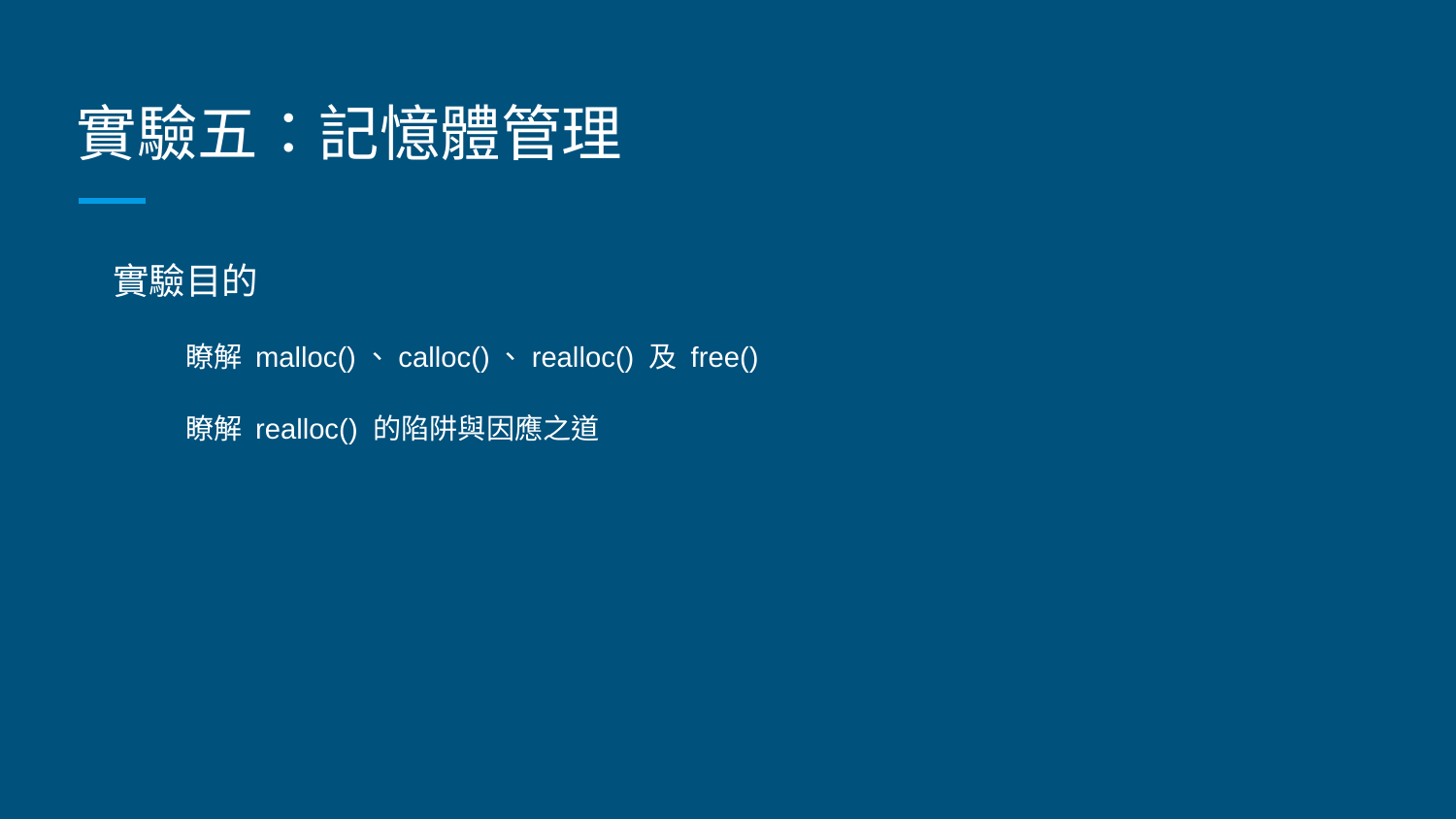

# 實驗五：記憶體管理
實驗目的
瞭解 malloc()、calloc()、realloc() 及 free()
瞭解 realloc() 的陷阱與因應之道